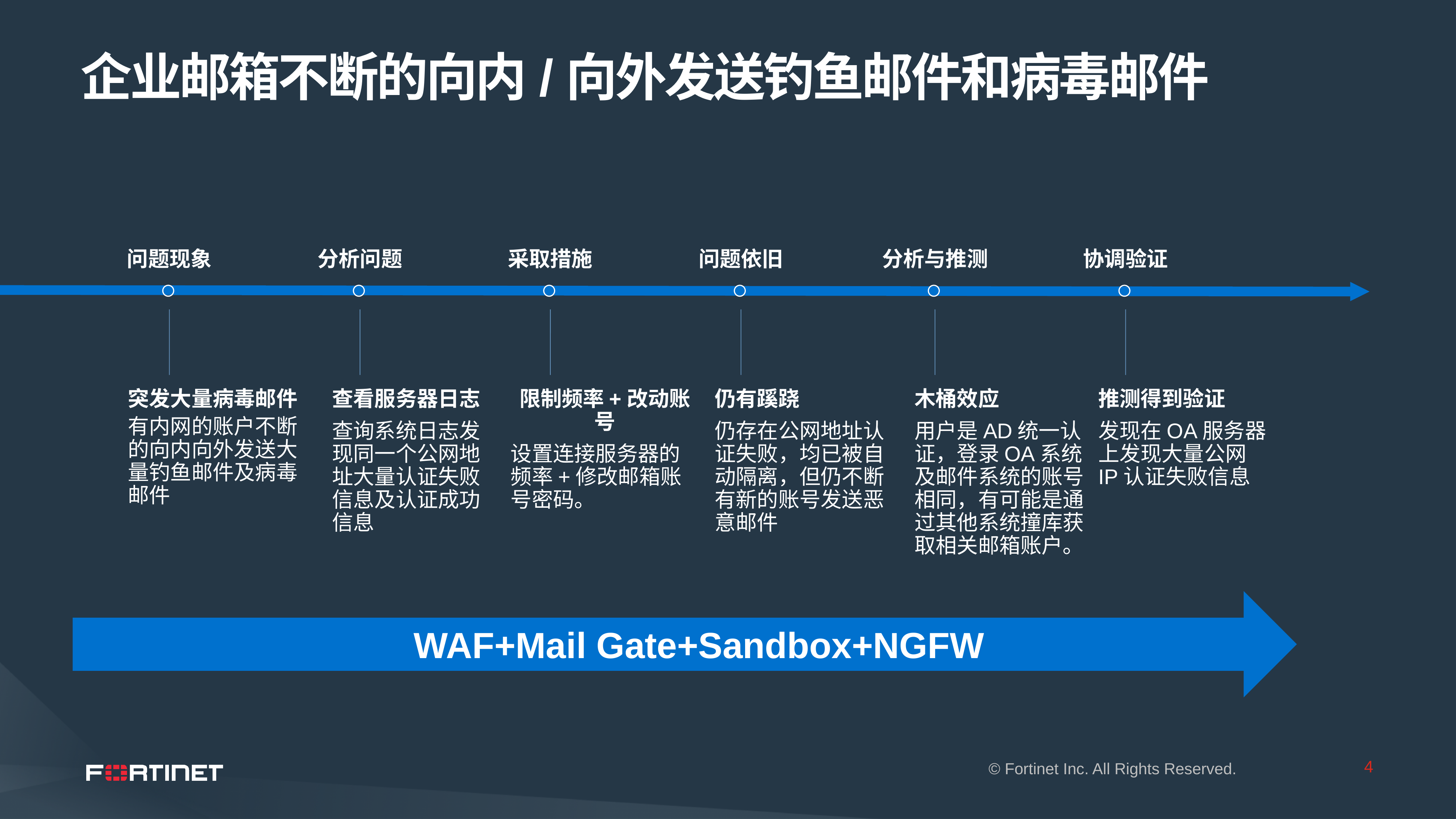

# 企业邮箱不断的向内/向外发送钓鱼邮件和病毒邮件
问题现象
分析问题
采取措施
问题依旧
分析与推测
协调验证

突发大量病毒邮件
有内网的账户不断的向内向外发送大量钓鱼邮件及病毒邮件
查看服务器日志
查询系统日志发现同一个公网地址大量认证失败信息及认证成功信息
限制频率+改动账号
设置连接服务器的频率+修改邮箱账号密码。
仍有蹊跷
仍存在公网地址认证失败，均已被自动隔离，但仍不断有新的账号发送恶意邮件
木桶效应
用户是AD统一认证，登录OA系统及邮件系统的账号相同，有可能是通过其他系统撞库获取相关邮箱账户。
推测得到验证
发现在OA服务器上发现大量公网IP认证失败信息

WAF+Mail Gate+Sandbox+NGFW